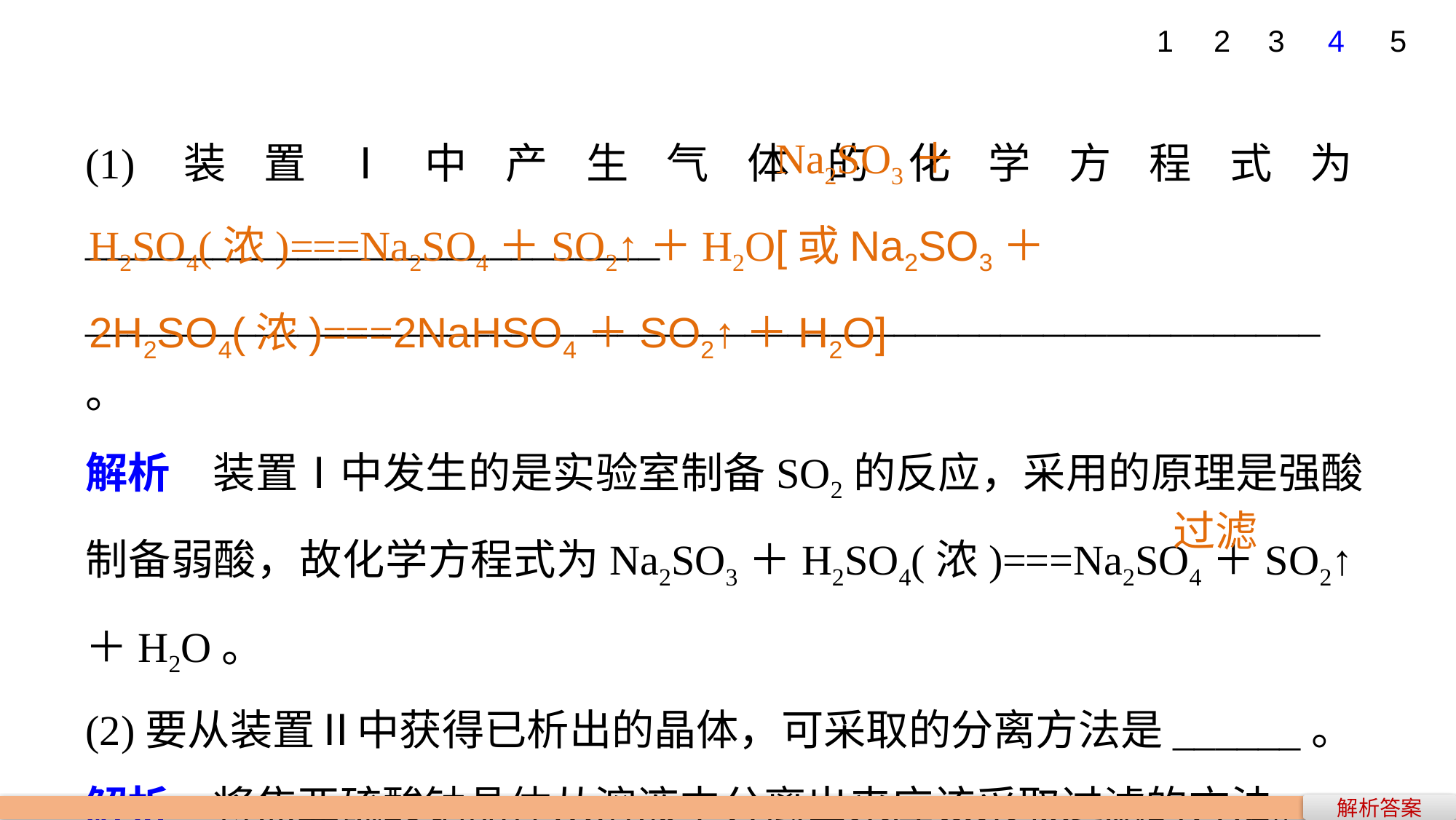

5
1
2
3
4
                                                                 Na2SO3＋H2SO4(浓)===Na2SO4＋SO2↑＋H2O[或Na2SO3＋2H2SO4(浓)===2NaHSO4＋SO2↑＋H2O]
(1)装置Ⅰ中产生气体的化学方程式为___________________________
__________________________________________________________。
解析　装置Ⅰ中发生的是实验室制备SO2的反应，采用的原理是强酸制备弱酸，故化学方程式为Na2SO3＋H2SO4(浓)===Na2SO4＋SO2↑＋H2O。
(2)要从装置Ⅱ中获得已析出的晶体，可采取的分离方法是______。
解析　将焦亚硫酸钠晶体从溶液中分离出来应该采取过滤的方法。
过滤
解析答案